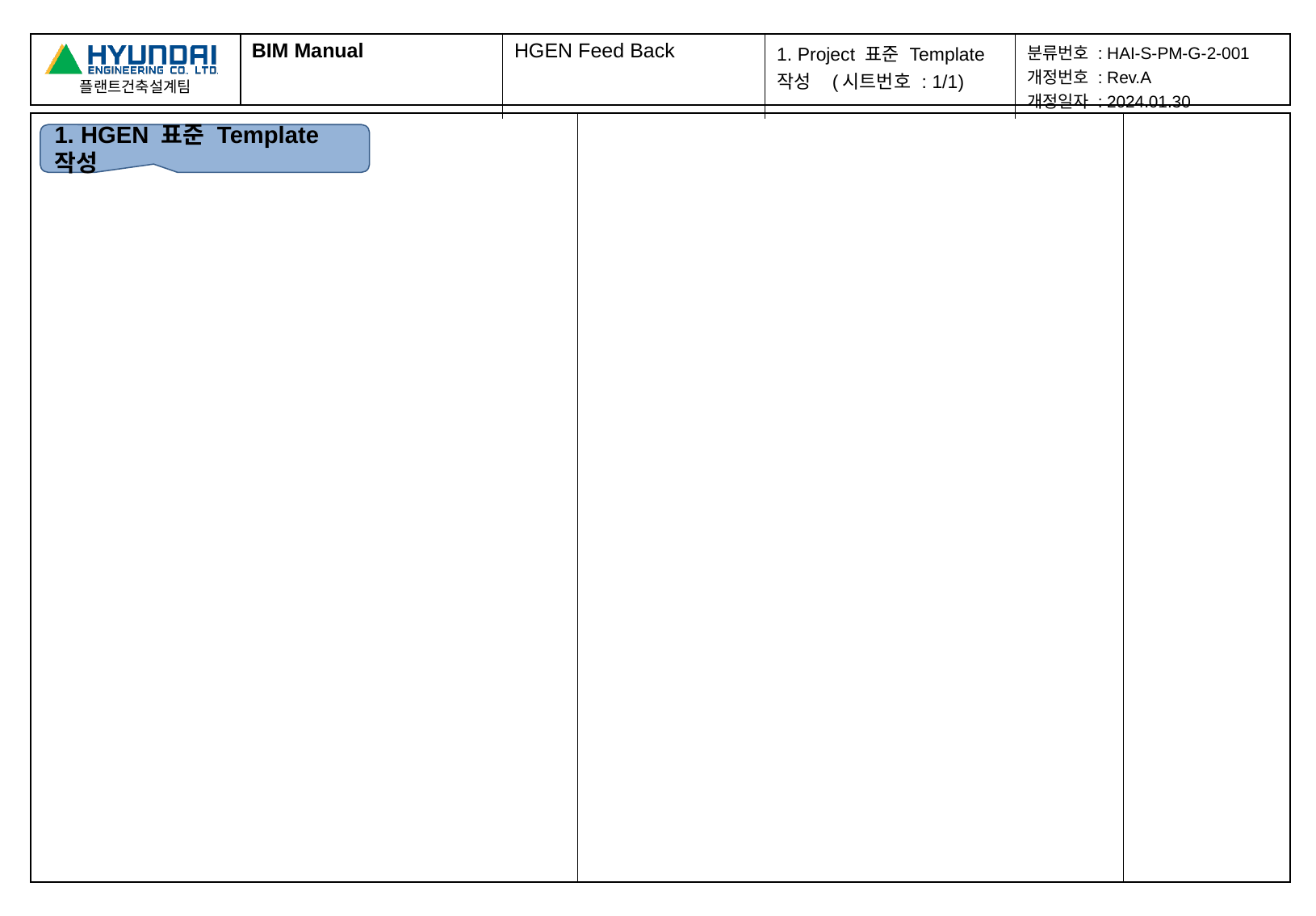

| BIM Manual | HGEN Feed Back | 1. Project 표준 Template 작성 (시트번호 : 1/1) | 분류번호 : HAI-S-PM-G-2-001 개정번호 : Rev.A 개정일자 : 2024.01.30 |
| --- | --- | --- | --- |
|  |  |  |
| --- | --- | --- |
1. HGEN 표준 Template 작성